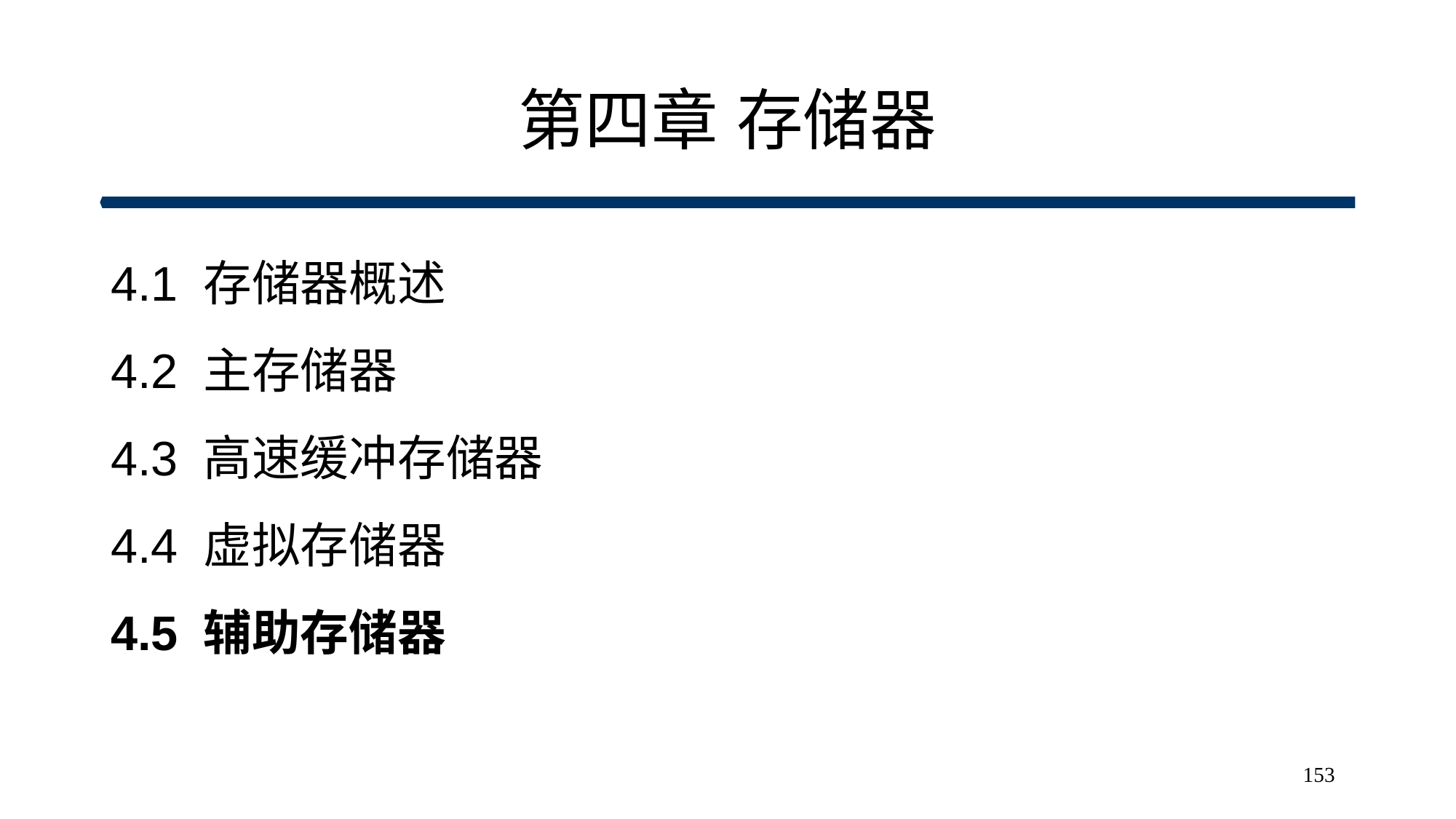

# 第四章	存储器
4.1 存储器概述
4.2 主存储器
4.3 高速缓冲存储器
4.4 虚拟存储器
4.5 辅助存储器
153